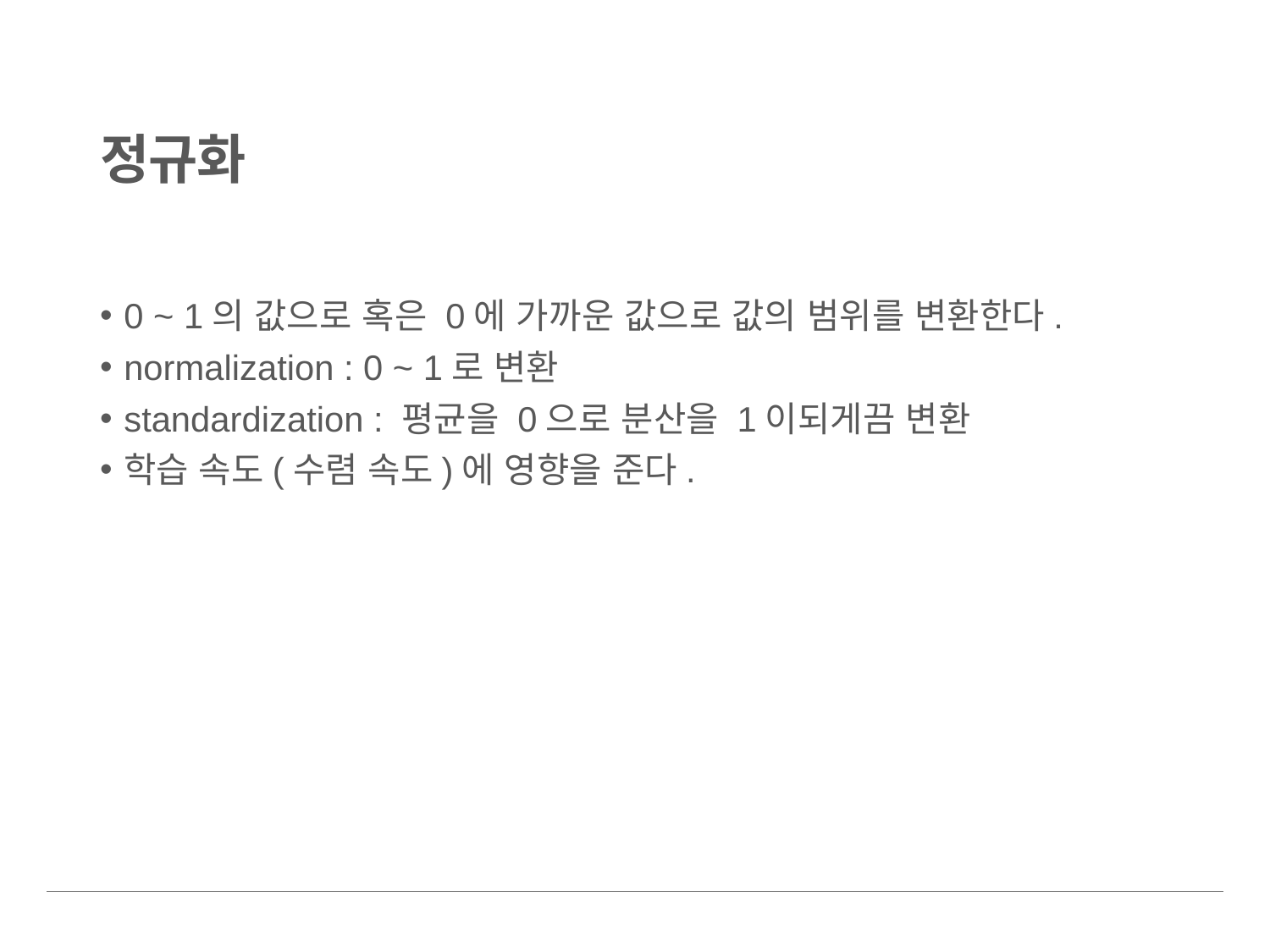

# 정규화
0 ~ 1의 값으로 혹은 0에 가까운 값으로 값의 범위를 변환한다.
normalization : 0 ~ 1로 변환
standardization : 평균을 0으로 분산을 1이되게끔 변환
학습 속도(수렴 속도)에 영향을 준다.